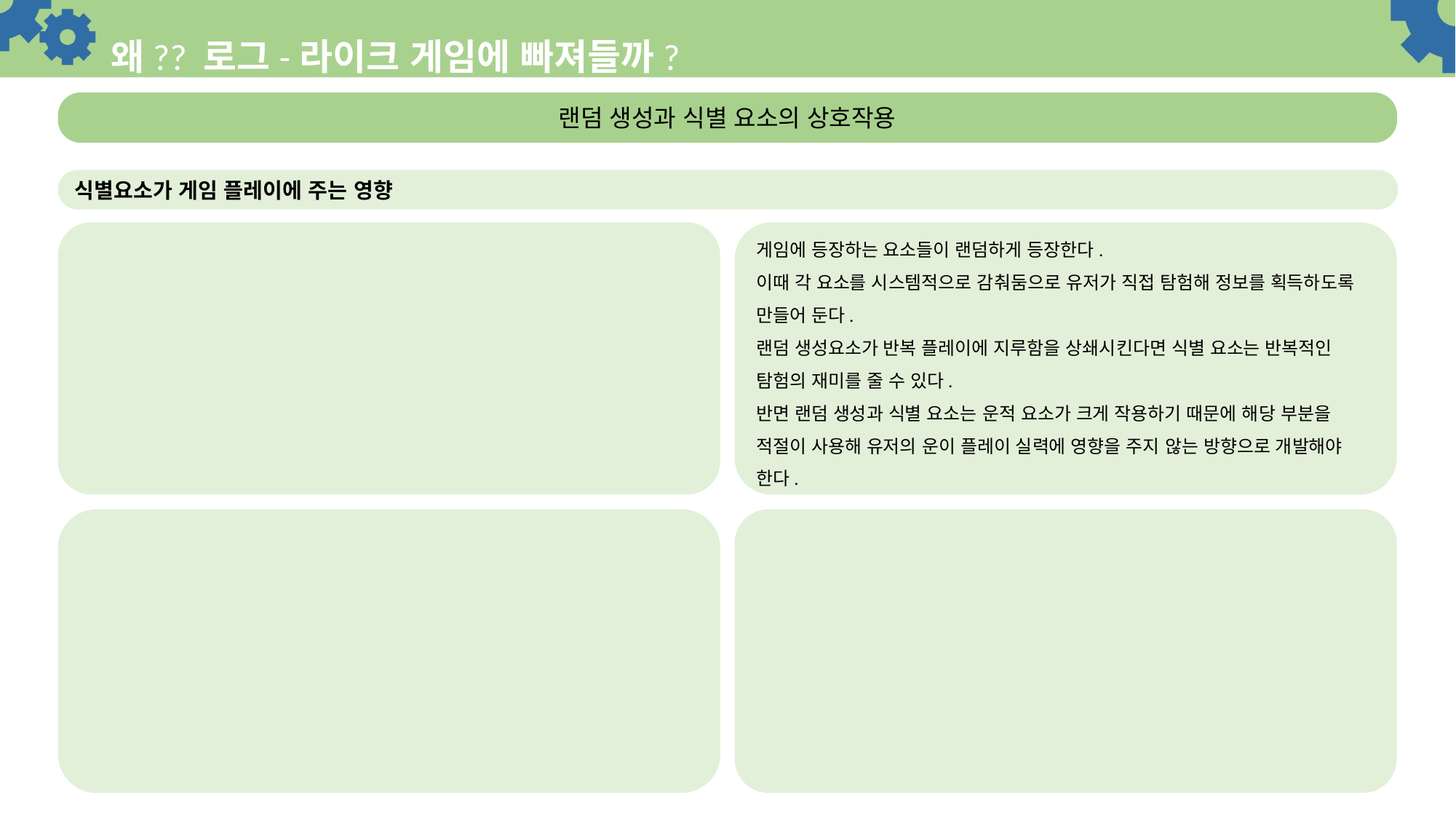

# 왜?? 로그-라이크 게임에 빠져들까?
랜덤 생성과 식별 요소의 상호작용
식별요소가 게임 플레이에 주는 영향

게임에 등장하는 요소들이 랜덤하게 등장한다.
이때 각 요소를 시스템적으로 감춰둠으로 유저가 직접 탐험해 정보를 획득하도록 만들어 둔다.
랜덤 생성요소가 반복 플레이에 지루함을 상쇄시킨다면 식별 요소는 반복적인 탐험의 재미를 줄 수 있다.
반면 랜덤 생성과 식별 요소는 운적 요소가 크게 작용하기 때문에 해당 부분을 적절이 사용해 유저의 운이 플레이 실력에 영향을 주지 않는 방향으로 개발해야 한다.